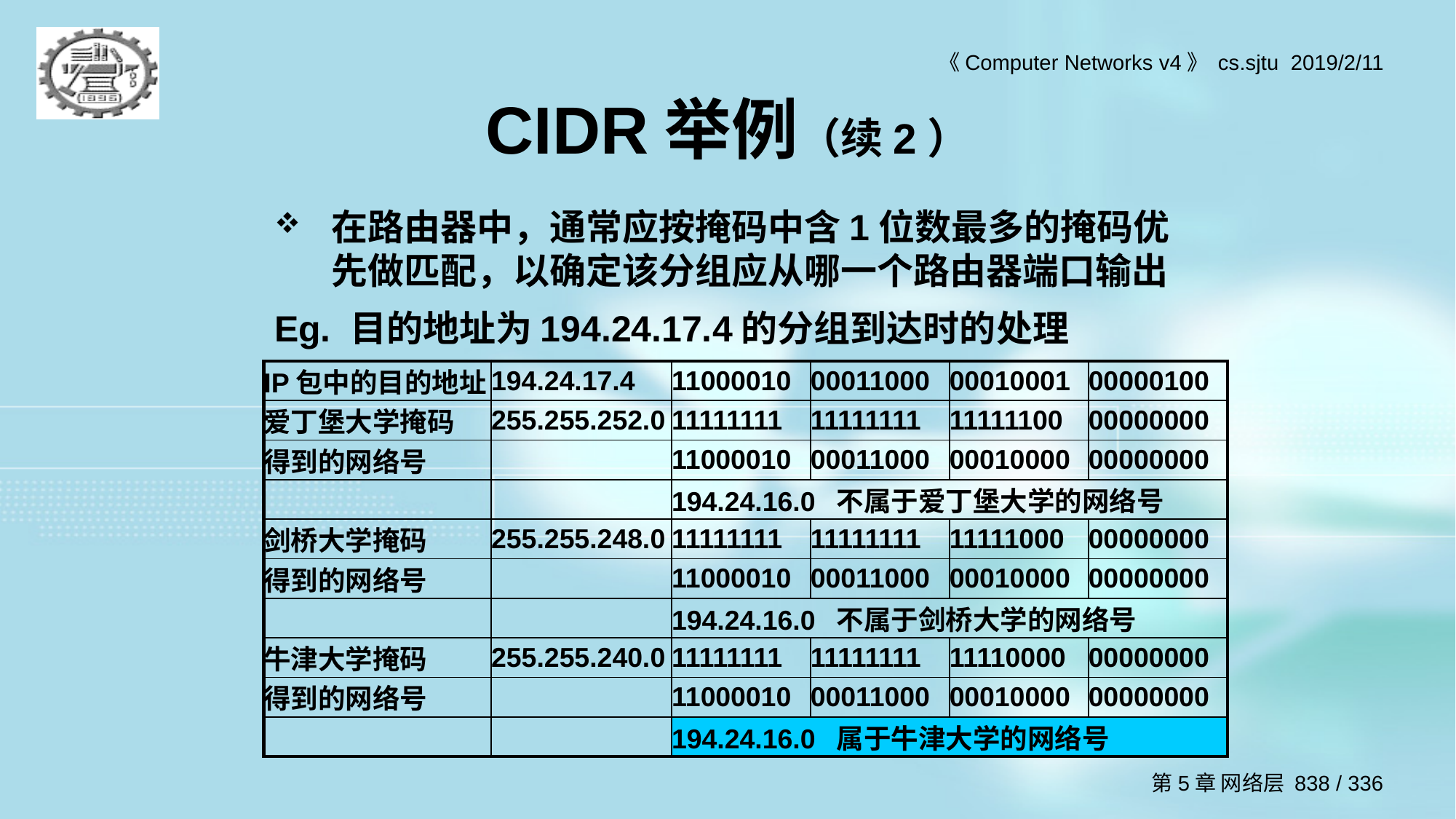

# CIDR举例（续2）
在路由器中，通常应按掩码中含1位数最多的掩码优先做匹配，以确定该分组应从哪一个路由器端口输出
Eg. 目的地址为194.24.17.4的分组到达时的处理
| IP包中的目的地址 | 194.24.17.4 | 11000010 | 00011000 | 00010001 | 00000100 |
| --- | --- | --- | --- | --- | --- |
| 爱丁堡大学掩码 | 255.255.252.0 | 11111111 | 11111111 | 11111100 | 00000000 |
| 得到的网络号 |  | 11000010 | 00011000 | 00010000 | 00000000 |
|  |  | 194.24.16.0 不属于爱丁堡大学的网络号 |  |  |  |
| 剑桥大学掩码 | 255.255.248.0 | 11111111 | 11111111 | 11111000 | 00000000 |
| 得到的网络号 |  | 11000010 | 00011000 | 00010000 | 00000000 |
|  |  | 194.24.16.0 不属于剑桥大学的网络号 |  |  |  |
| 牛津大学掩码 | 255.255.240.0 | 11111111 | 11111111 | 11110000 | 00000000 |
| 得到的网络号 |  | 11000010 | 00011000 | 00010000 | 00000000 |
|  |  | 194.24.16.0 属于牛津大学的网络号 |  |  |  |